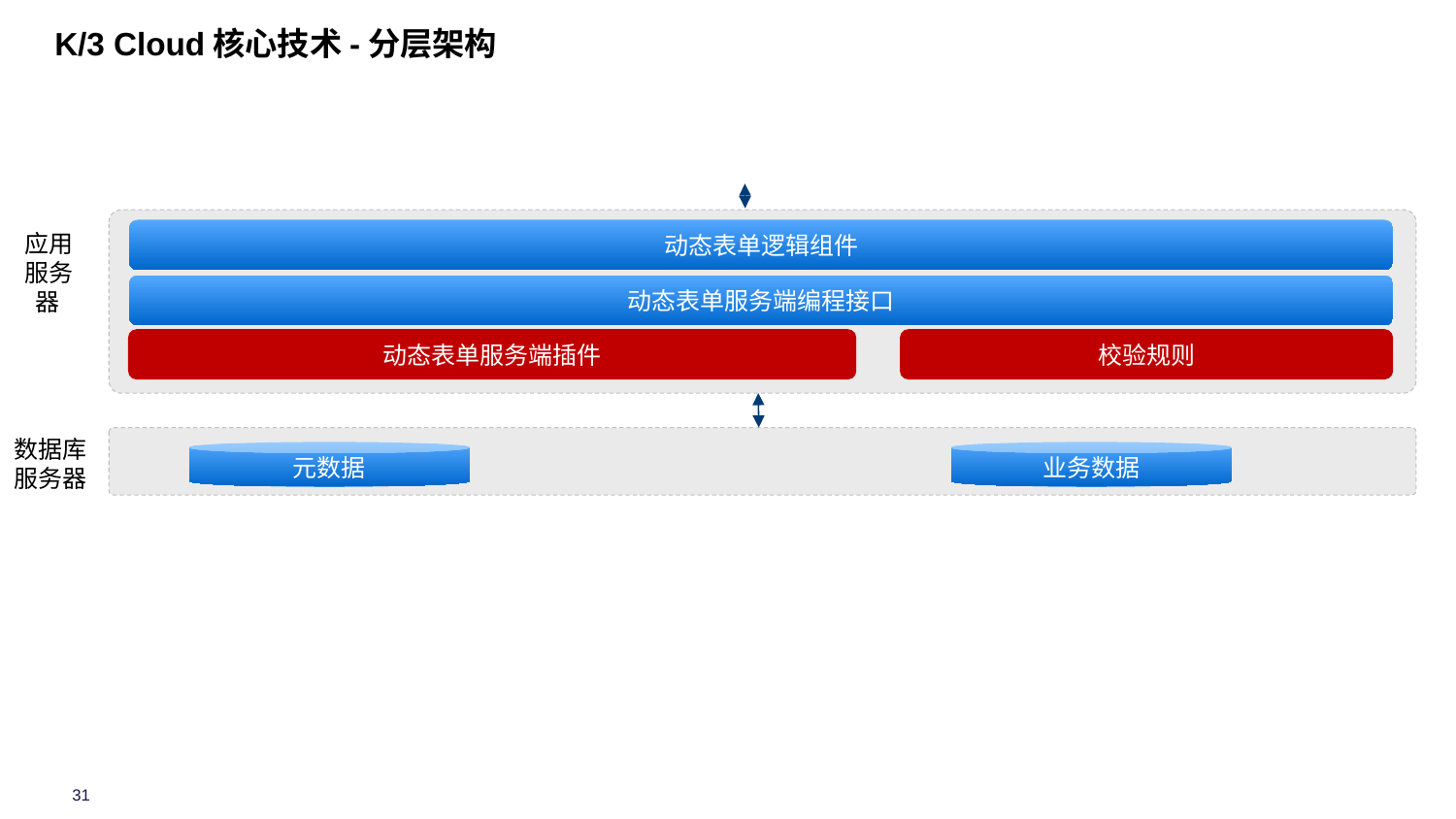

# K/3 Cloud核心技术-分层架构

动态表单逻辑组件
应用服务
 器
动态表单服务端编程接口
动态表单服务端插件
校验规则

数据库服务器

元数据
业务数据